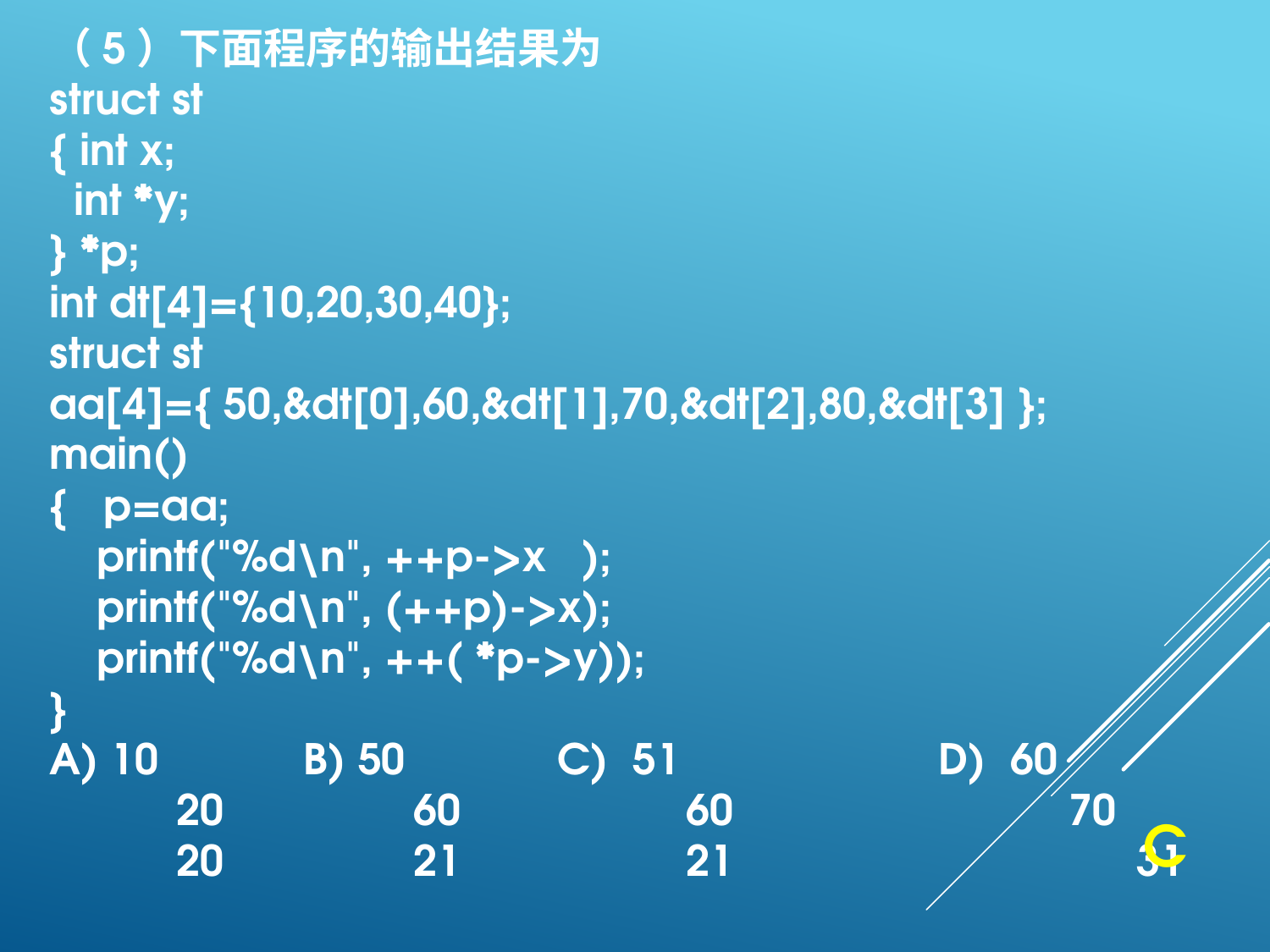

（5）下面程序的输出结果为
struct st
{ int x;
  int *y;
} *p;
int dt[4]={10,20,30,40};
struct st aa[4]={ 50,&dt[0],60,&dt[1],70,&dt[2],80,&dt[3] };
main()
{   p=aa;
    printf("%d\n", ++p->x   );
    printf("%d\n", (++p)->x);
    printf("%d\n", ++( *p->y));
}
A) 10           	B) 50            	C)  51            	D)  60
	20                60                   60      		           70
	20                21                   21    	     		      31
C